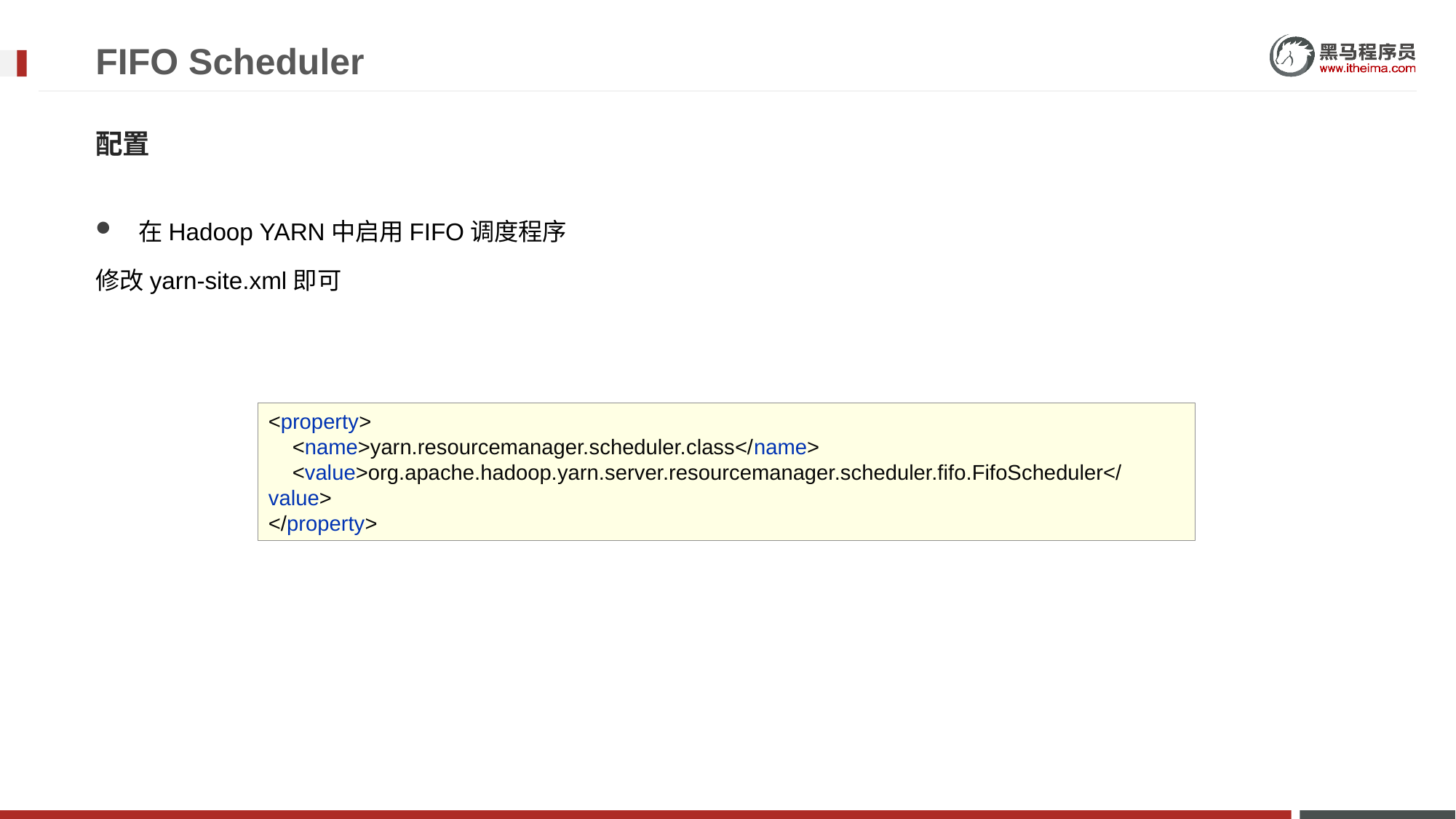

# FIFO Scheduler
配置
在Hadoop YARN中启用FIFO调度程序
修改yarn-site.xml即可
<property>
    <name>yarn.resourcemanager.scheduler.class</name>
    <value>org.apache.hadoop.yarn.server.resourcemanager.scheduler.fifo.FifoScheduler</value>
</property>